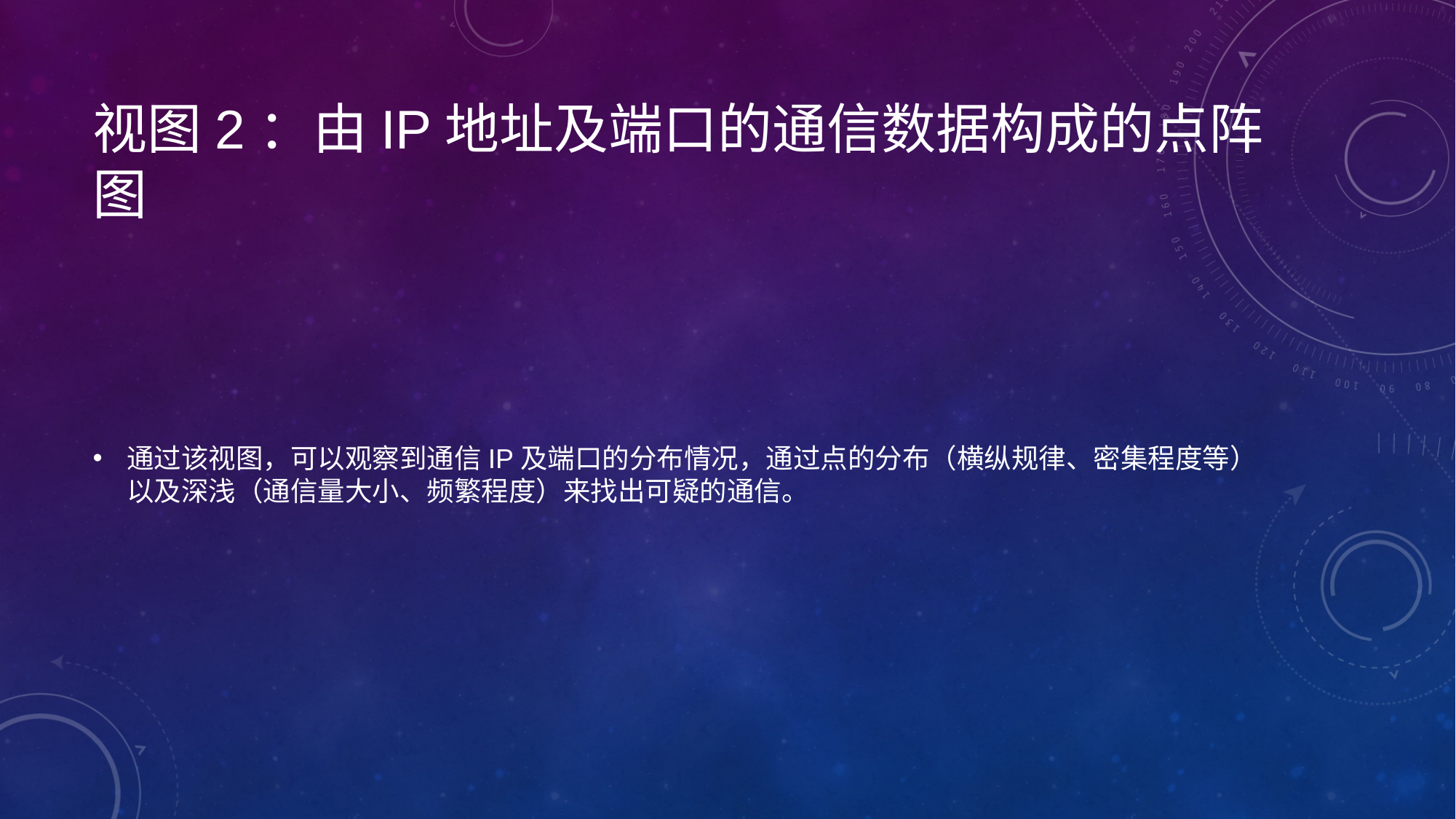

# 视图2：由IP地址及端口的通信数据构成的点阵图
通过该视图，可以观察到通信IP及端口的分布情况，通过点的分布（横纵规律、密集程度等）以及深浅（通信量大小、频繁程度）来找出可疑的通信。